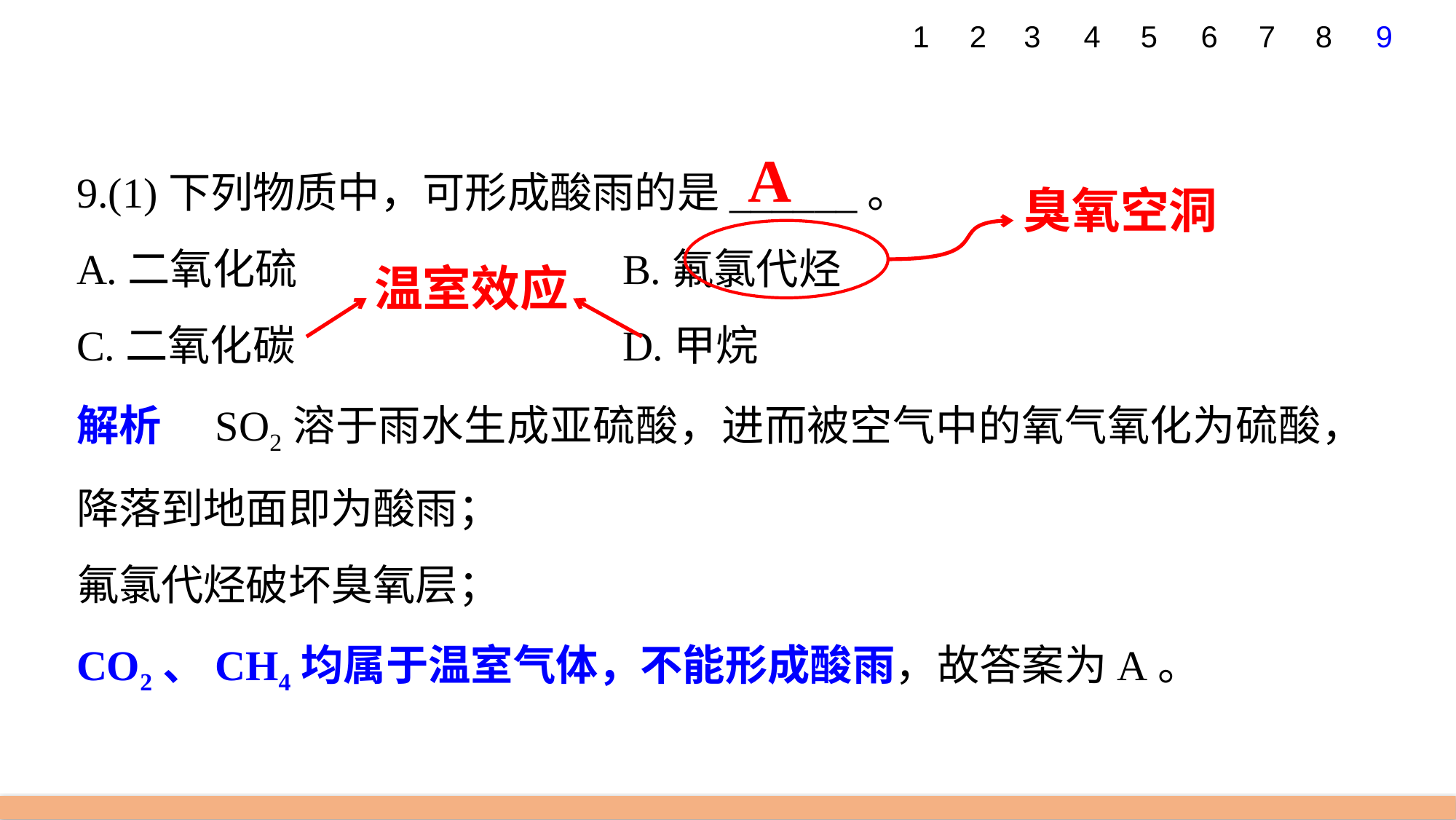

7
8
9
1
2
3
4
5
6
9.(1)下列物质中，可形成酸雨的是______。
A.二氧化硫  			B.氟氯代烃
C.二氧化碳  			D.甲烷
解析　SO2溶于雨水生成亚硫酸，进而被空气中的氧气氧化为硫酸，降落到地面即为酸雨；
氟氯代烃破坏臭氧层；
CO2、CH4均属于温室气体，不能形成酸雨，故答案为A。
A
臭氧空洞

温室效应